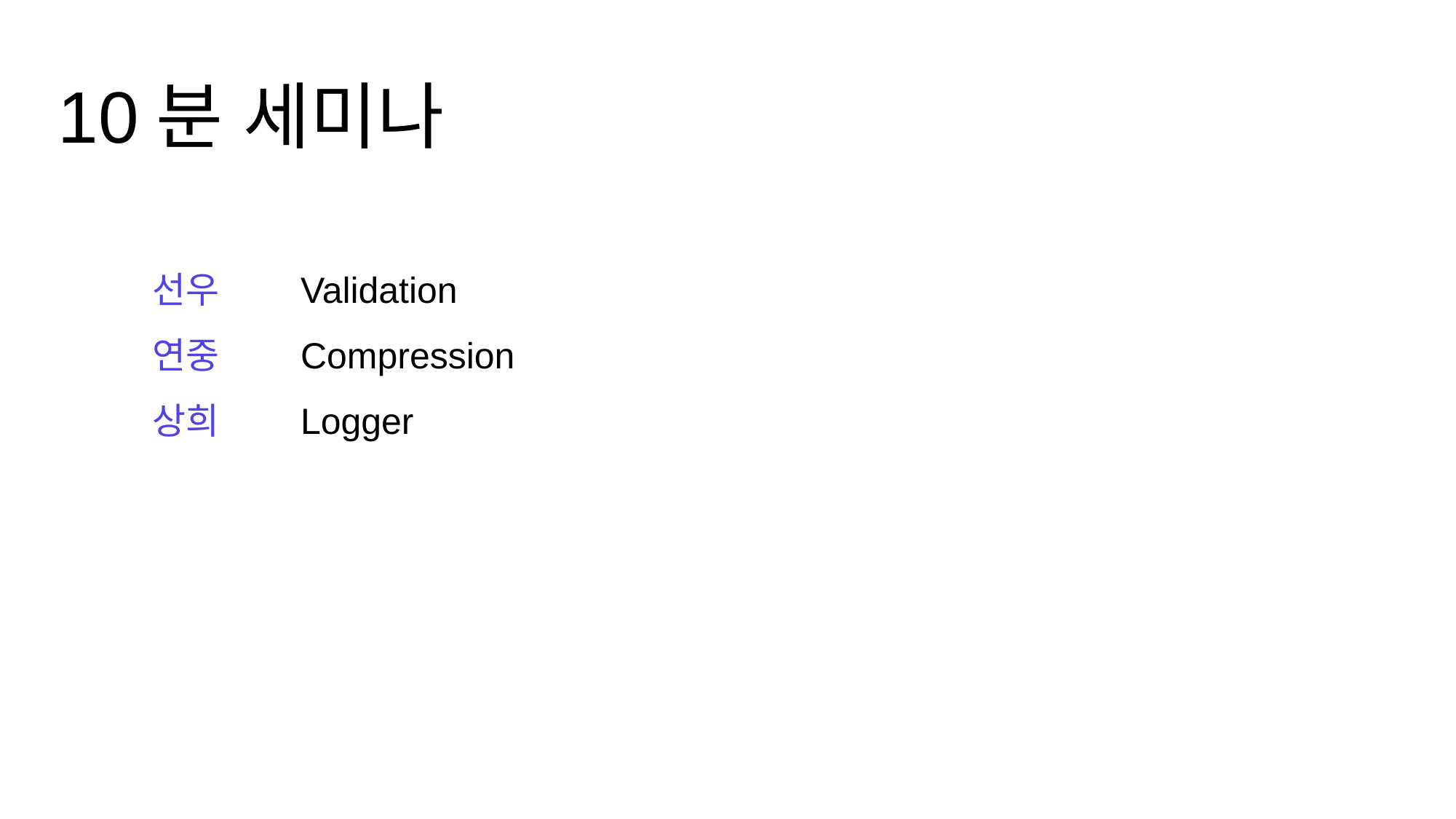

10분 세미나
선우
연중
상희
Validation
Compression
Logger